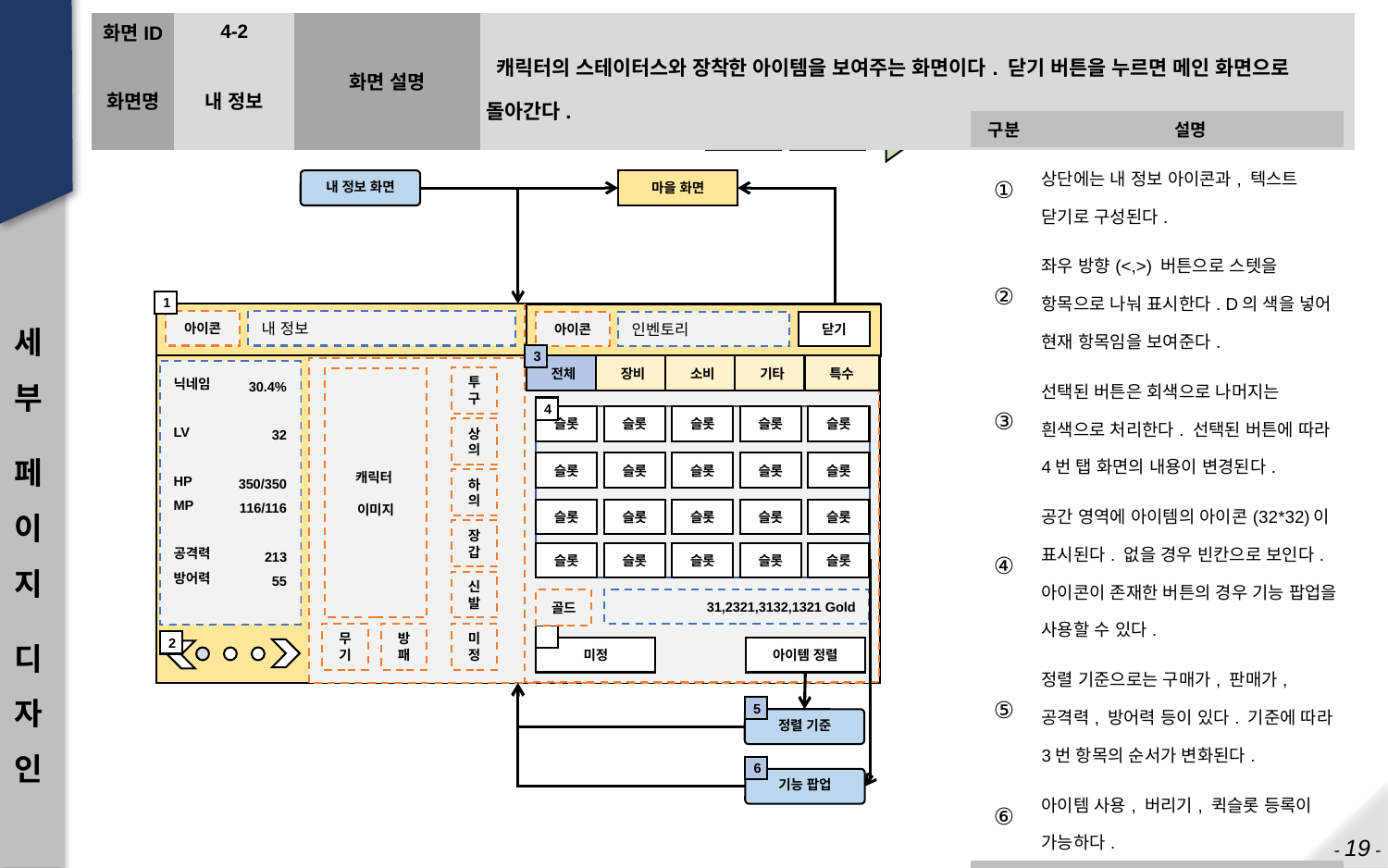

| 화면ID | 4-2 | 화면 설명 | 캐릭터의 스테이터스와 장착한 아이템을 보여주는 화면이다. 닫기 버튼을 누르면 메인 화면으로 돌아간다. |
| --- | --- | --- | --- |
| 화면명 | 내 정보 |  |  |
| 구분 | 설명 |
| --- | --- |
| ① | 상단에는 내 정보 아이콘과, 텍스트 닫기로 구성된다. |
| ② | 좌우 방향(<,>) 버튼으로 스텟을 항목으로 나눠 표시한다. D의 색을 넣어 현재 항목임을 보여준다. |
| ③ | 선택된 버튼은 회색으로 나머지는 흰색으로 처리한다. 선택된 버튼에 따라 4번 탭 화면의 내용이 변경된다. |
| ④ | 공간 영역에 아이템의 아이콘(32\*32)이 표시된다. 없을 경우 빈칸으로 보인다. 아이콘이 존재한 버튼의 경우 기능 팝업을 사용할 수 있다. |
| ⑤ | 정렬 기준으로는 구매가, 판매가, 공격력, 방어력 등이 있다. 기준에 따라 3번 항목의 순서가 변화된다. |
| ⑥ | 아이템 사용, 버리기, 퀵슬롯 등록이 가능하다. |
| 부가 설명 |  |
|  |  |
내 정보 화면
마을 화면
세부
페이지
디자인
1

아이콘
내 정보

아이콘
인벤토리
닫기

3
전체
장비
소비
기타
특수
4
슬롯
슬롯
슬롯
슬롯
슬롯
슬롯
슬롯
슬롯
슬롯
슬롯
슬롯
슬롯
슬롯
슬롯
슬롯
슬롯
슬롯
슬롯
슬롯
슬롯

골드
31,2321,3132,1321 Gold

미정
아이템 정렬

닉네임

LV

HP
MP

공격력
방어력
30.4%

32

350/350
116/116

213
55

투구
캐릭터

이미지
상의
하의
장갑
신발
무기
방패
미정
2

5
정렬 기준
6
기능 팝업